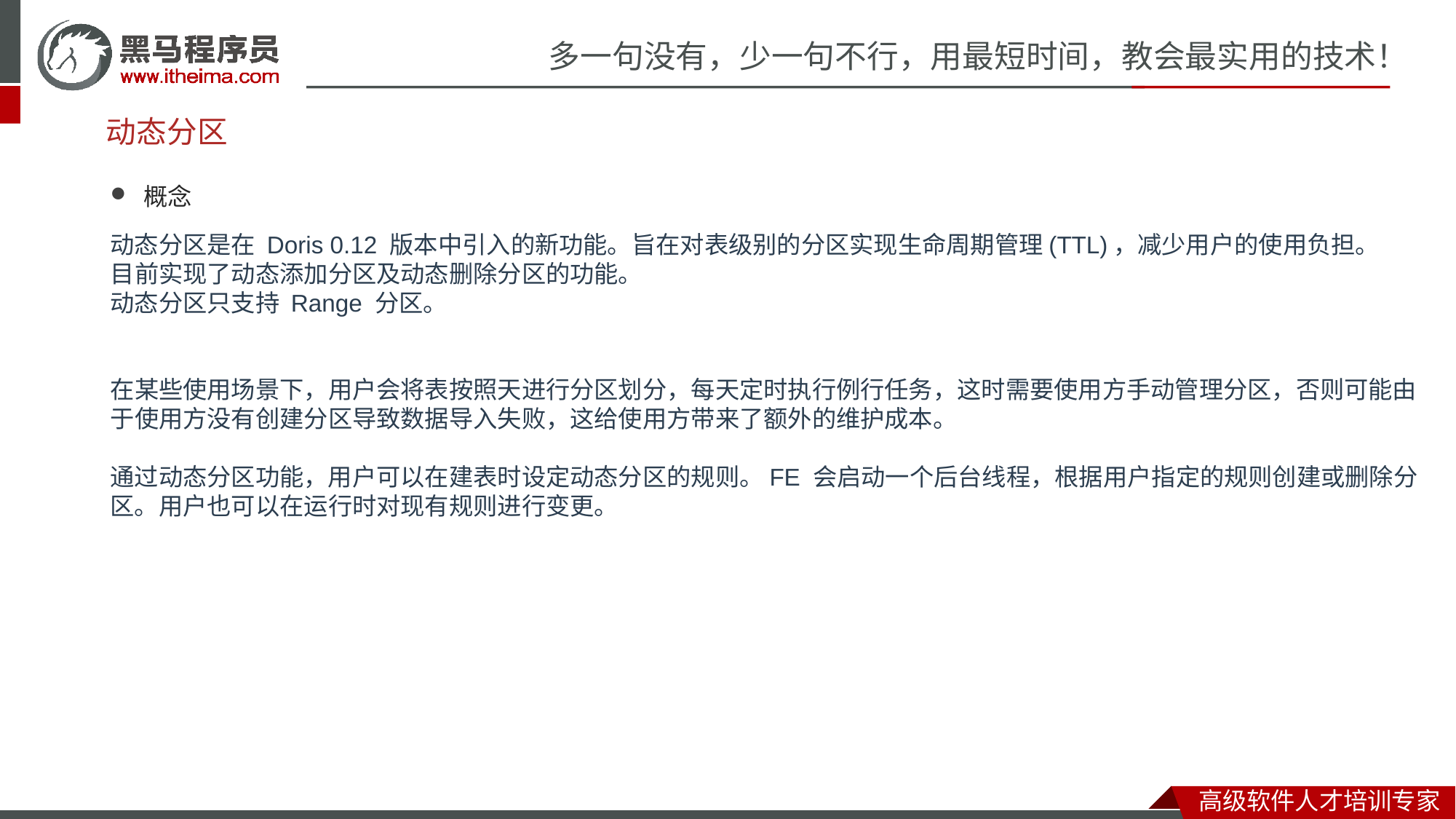

# 动态分区
概念
动态分区是在 Doris 0.12 版本中引入的新功能。旨在对表级别的分区实现生命周期管理(TTL)，减少用户的使用负担。
目前实现了动态添加分区及动态删除分区的功能。
动态分区只支持 Range 分区。

在某些使用场景下，用户会将表按照天进行分区划分，每天定时执行例行任务，这时需要使用方手动管理分区，否则可能由于使用方没有创建分区导致数据导入失败，这给使用方带来了额外的维护成本。

通过动态分区功能，用户可以在建表时设定动态分区的规则。FE 会启动一个后台线程，根据用户指定的规则创建或删除分区。用户也可以在运行时对现有规则进行变更。